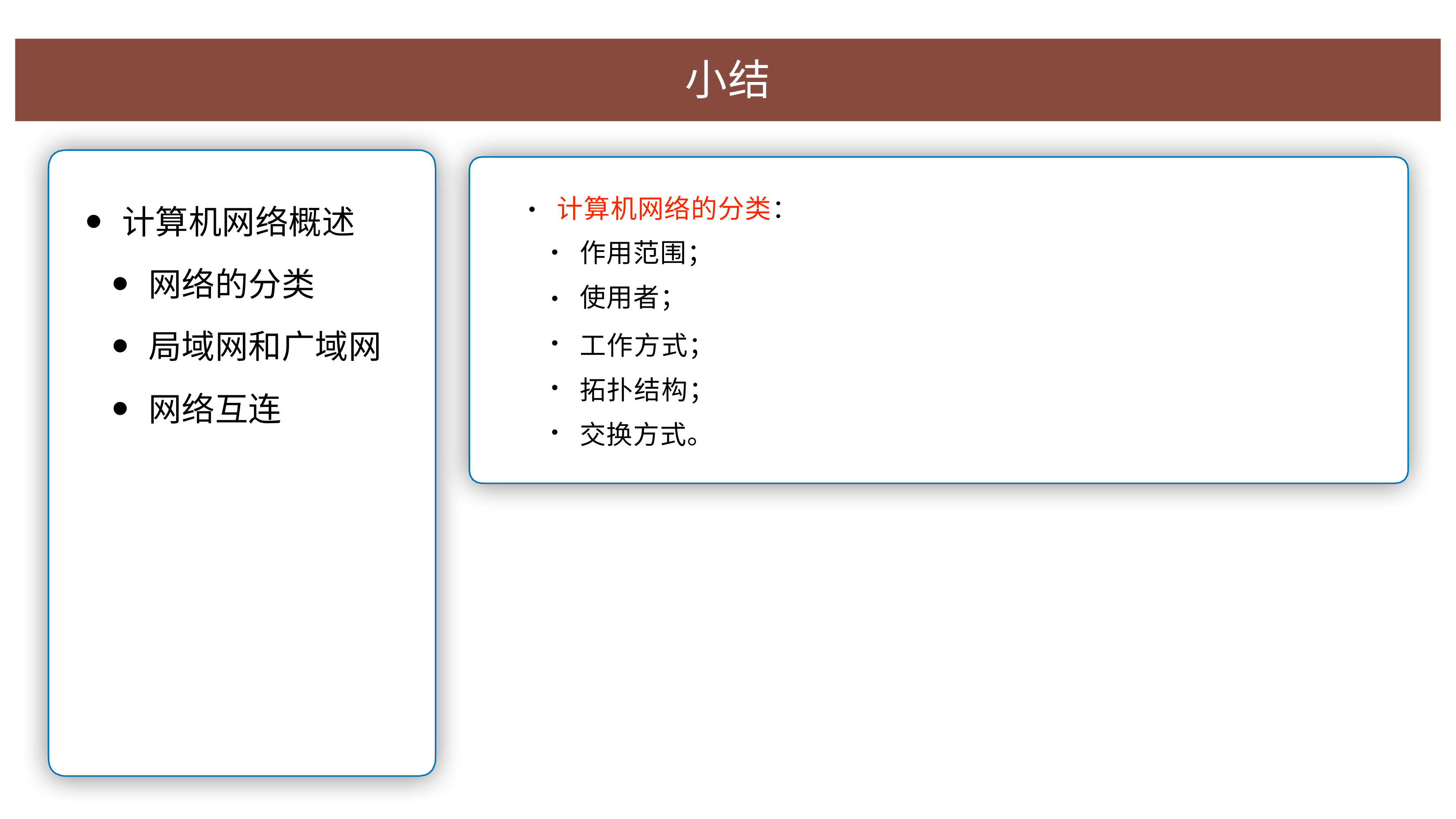

# ⼩结

计算机⽹络的分类：
计算机⽹络概述
⽹络的分类
局域⽹和⼴域⽹
⽹络互连
•
作⽤范围； 使⽤者；
⼯作⽅式； 拓扑结构； 交换⽅式。
•
•
•
•